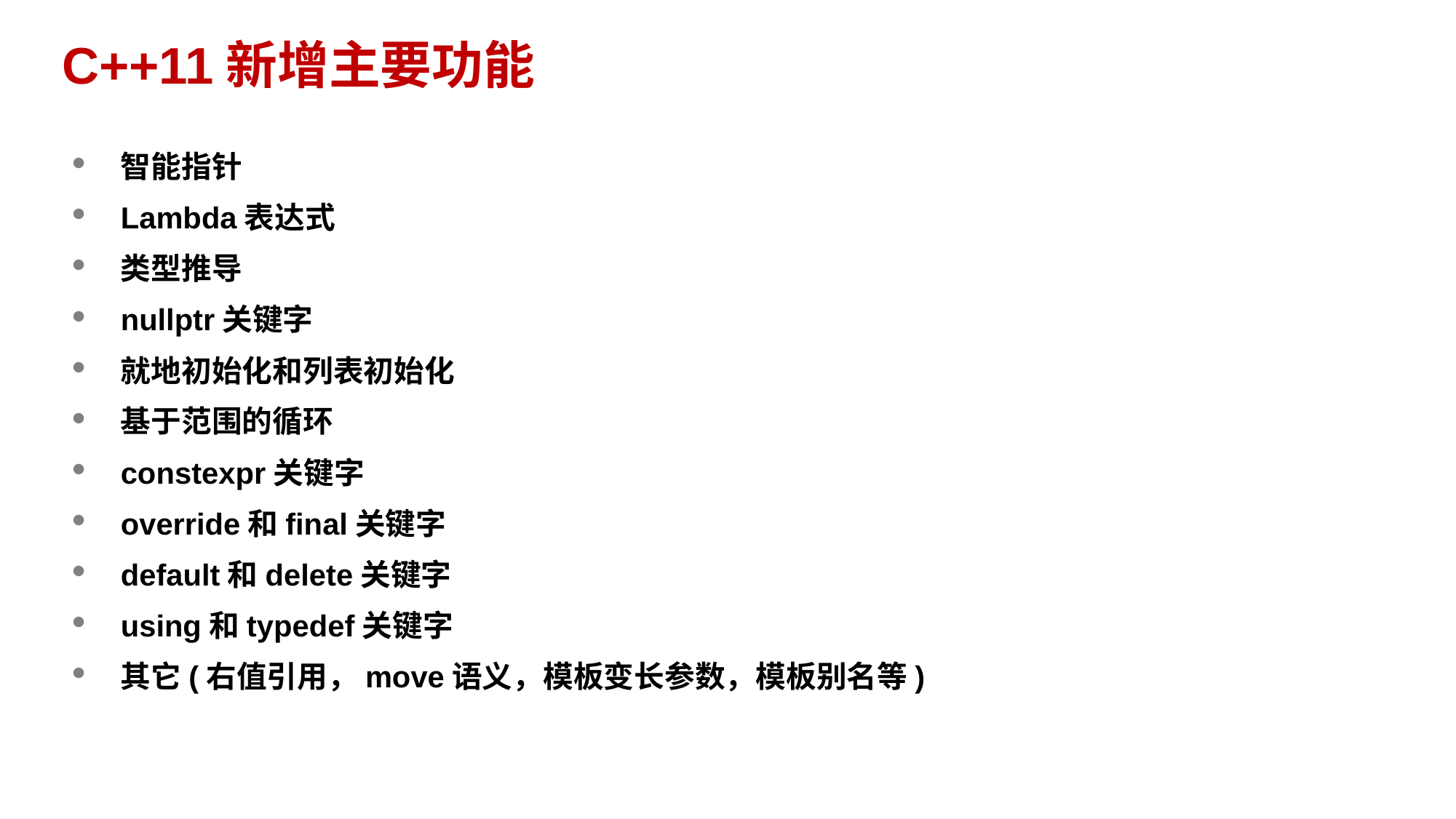

# C++11新增主要功能
智能指针
Lambda表达式
类型推导
nullptr关键字
就地初始化和列表初始化
基于范围的循环
constexpr关键字
override和final关键字
default和delete关键字
using和typedef关键字
其它(右值引用，move语义，模板变长参数，模板别名等)